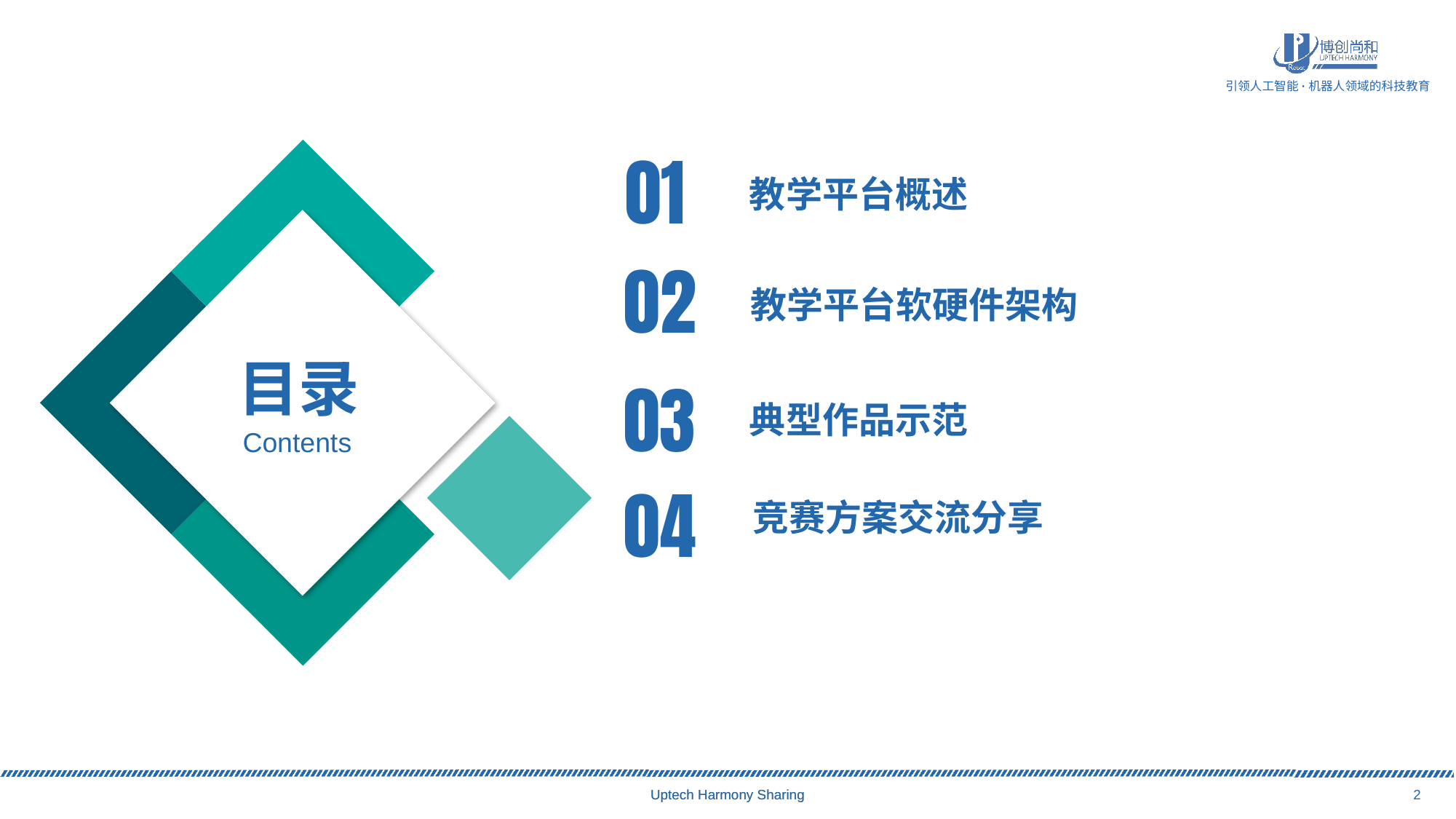

01

教学平台概述
02
教学平台软硬件架构
目录
Contents
03
典型作品示范
竞赛方案交流分享
04
Uptech Harmony Sharing
Uptech Harmony Sharing
2
2